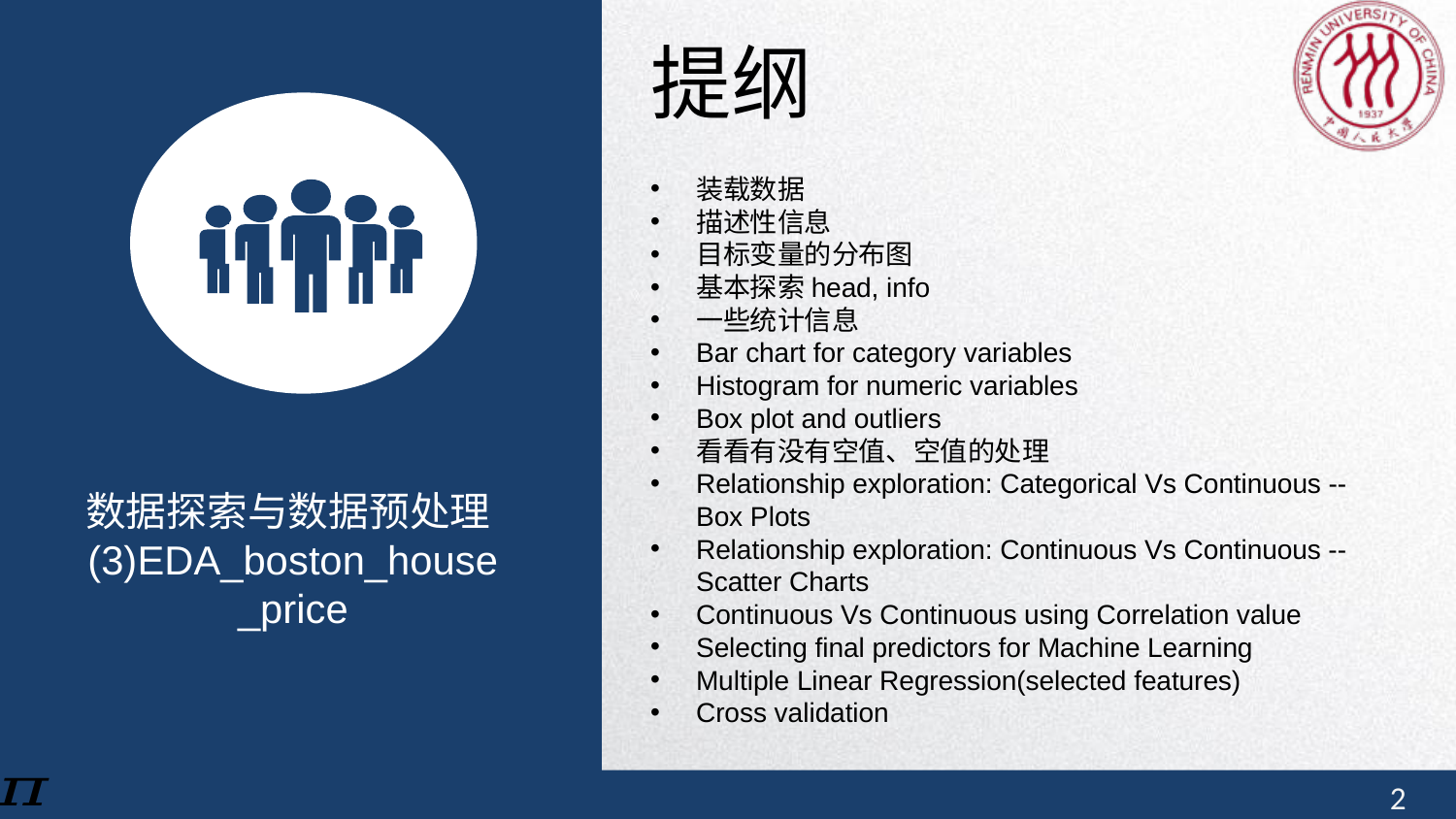

提纲

装载数据
描述性信息
目标变量的分布图
基本探索head, info
一些统计信息
Bar chart for category variables
Histogram for numeric variables
Box plot and outliers
看看有没有空值、空值的处理
Relationship exploration: Categorical Vs Continuous -- Box Plots
Relationship exploration: Continuous Vs Continuous -- Scatter Charts
Continuous Vs Continuous using Correlation value
Selecting final predictors for Machine Learning
Multiple Linear Regression(selected features)
Cross validation
数据探索与数据预处理(3)EDA_boston_house_price